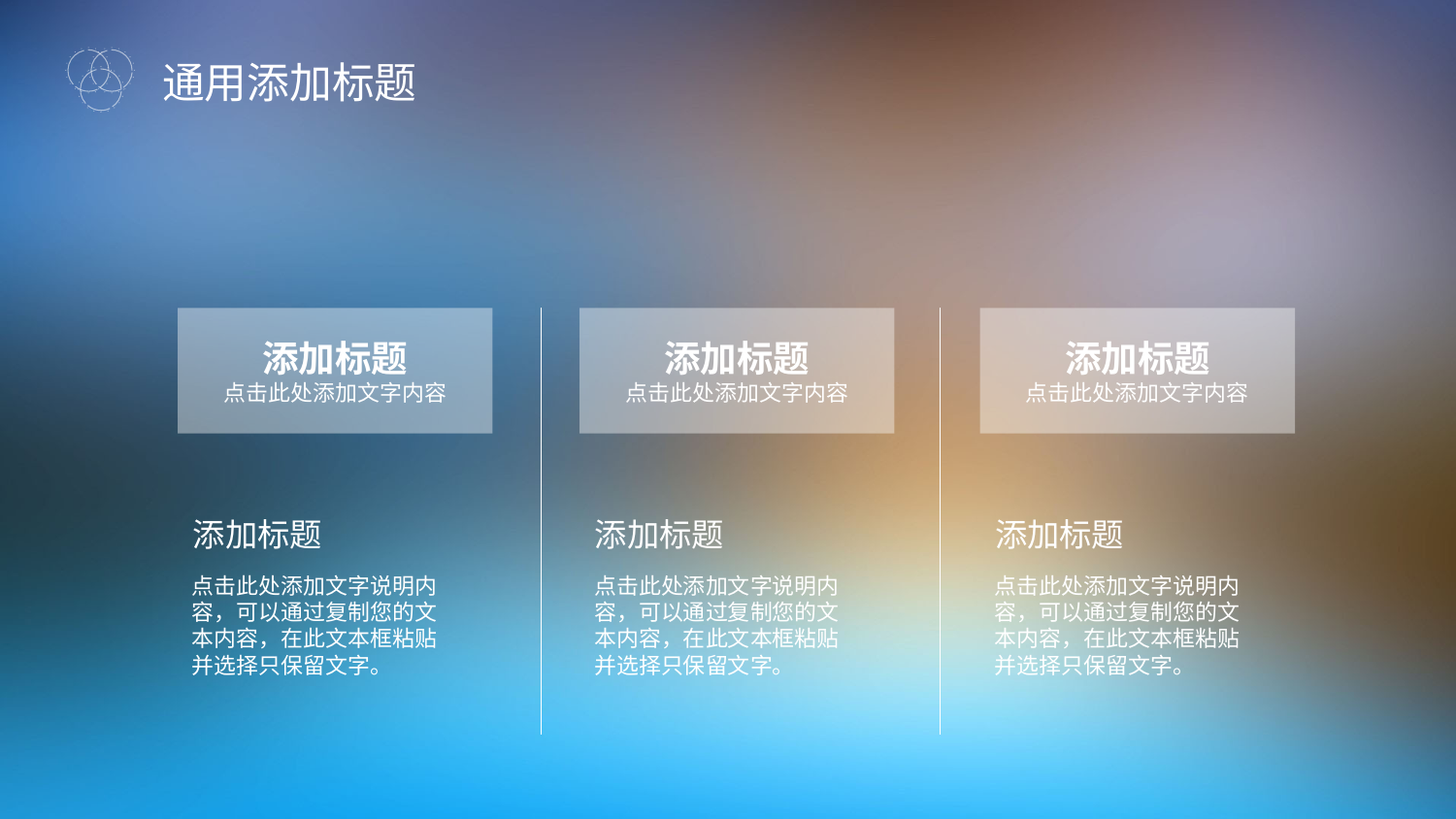

通用添加标题
添加标题
点击此处添加文字内容
添加标题
点击此处添加文字内容
添加标题
点击此处添加文字内容
添加标题
点击此处添加文字说明内容，可以通过复制您的文本内容，在此文本框粘贴并选择只保留文字。
添加标题
点击此处添加文字说明内容，可以通过复制您的文本内容，在此文本框粘贴并选择只保留文字。
添加标题
点击此处添加文字说明内容，可以通过复制您的文本内容，在此文本框粘贴并选择只保留文字。